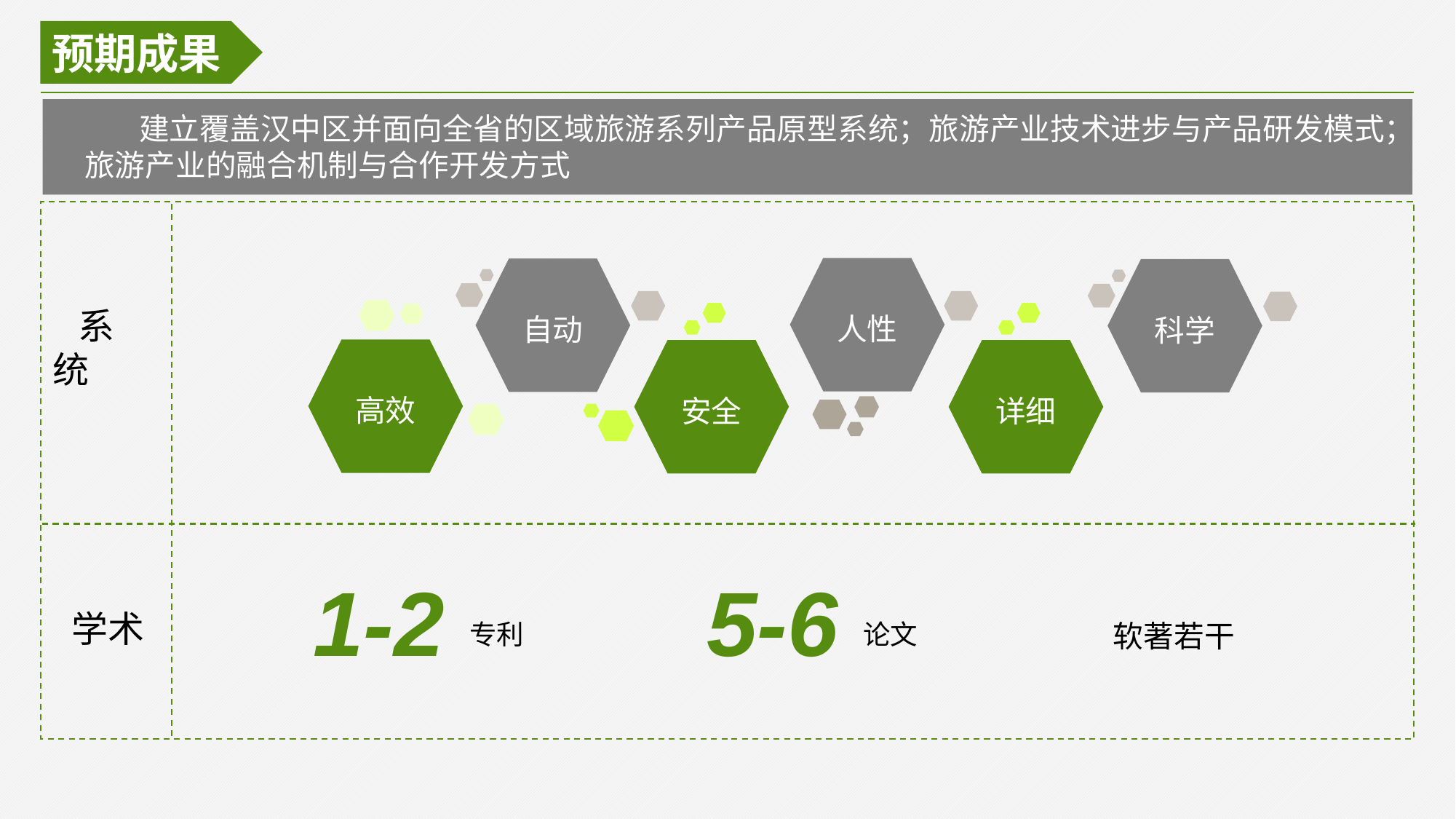

预期成果

       建立覆盖汉中区并面向全省的区域旅游系列产品原型系统；旅游产业技术进步与产品研发模式；旅游产业的融合机制与合作开发方式

人性

自动

高效

安全

详细
科学

  系统
1-2
  专利
5-6
  论文
  学术
软著若干